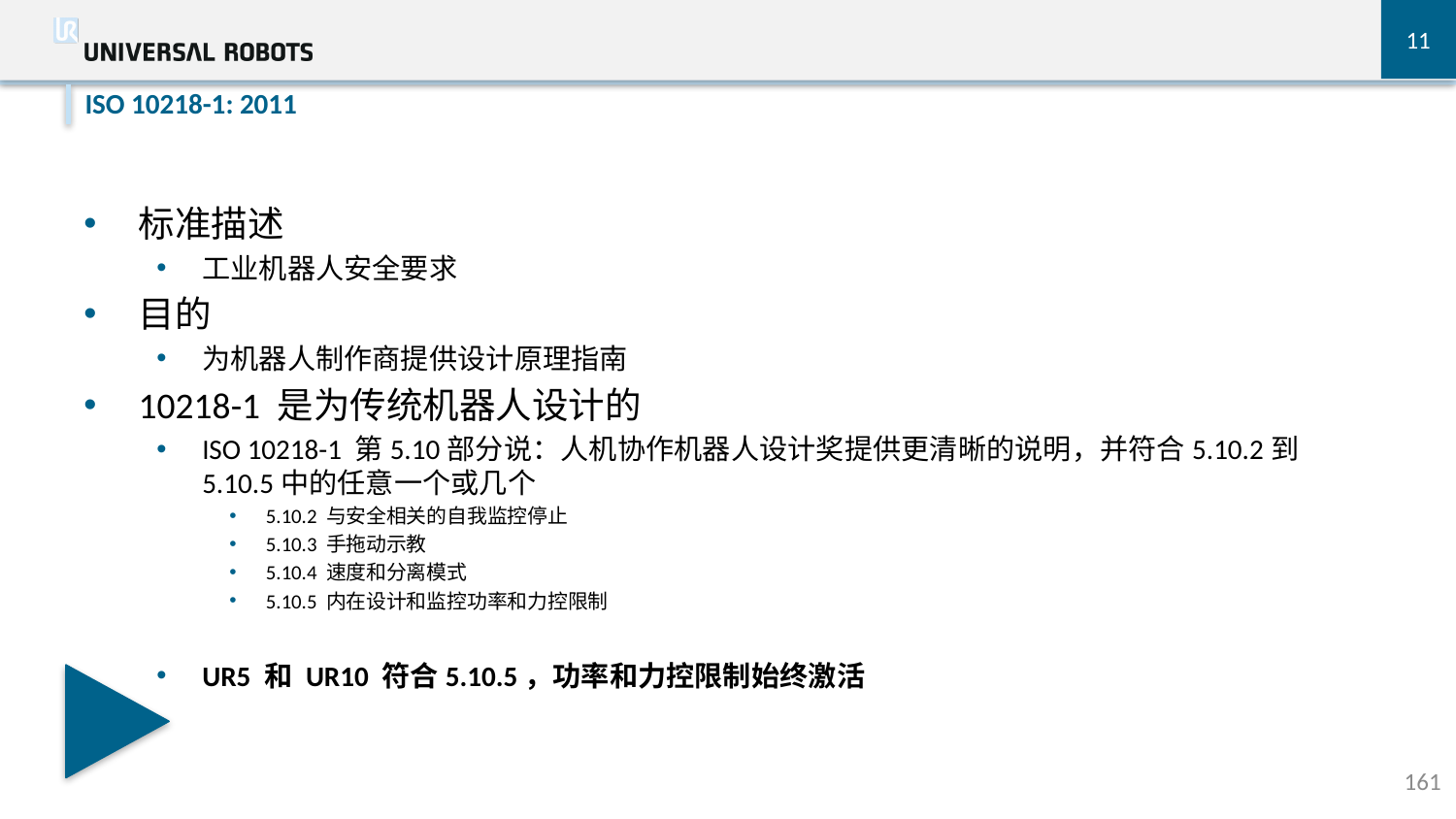

11

ISO 10218-1: 2011

标准描述
工业机器人安全要求
目的
为机器人制作商提供设计原理指南
10218-1 是为传统机器人设计的
ISO 10218-1 第5.10部分说：人机协作机器人设计奖提供更清晰的说明，并符合5.10.2到5.10.5中的任意一个或几个
5.10.2 与安全相关的自我监控停止
5.10.3 手拖动示教
5.10.4 速度和分离模式
5.10.5 内在设计和监控功率和力控限制

UR5 和 UR10 符合5.10.5，功率和力控限制始终激活

161